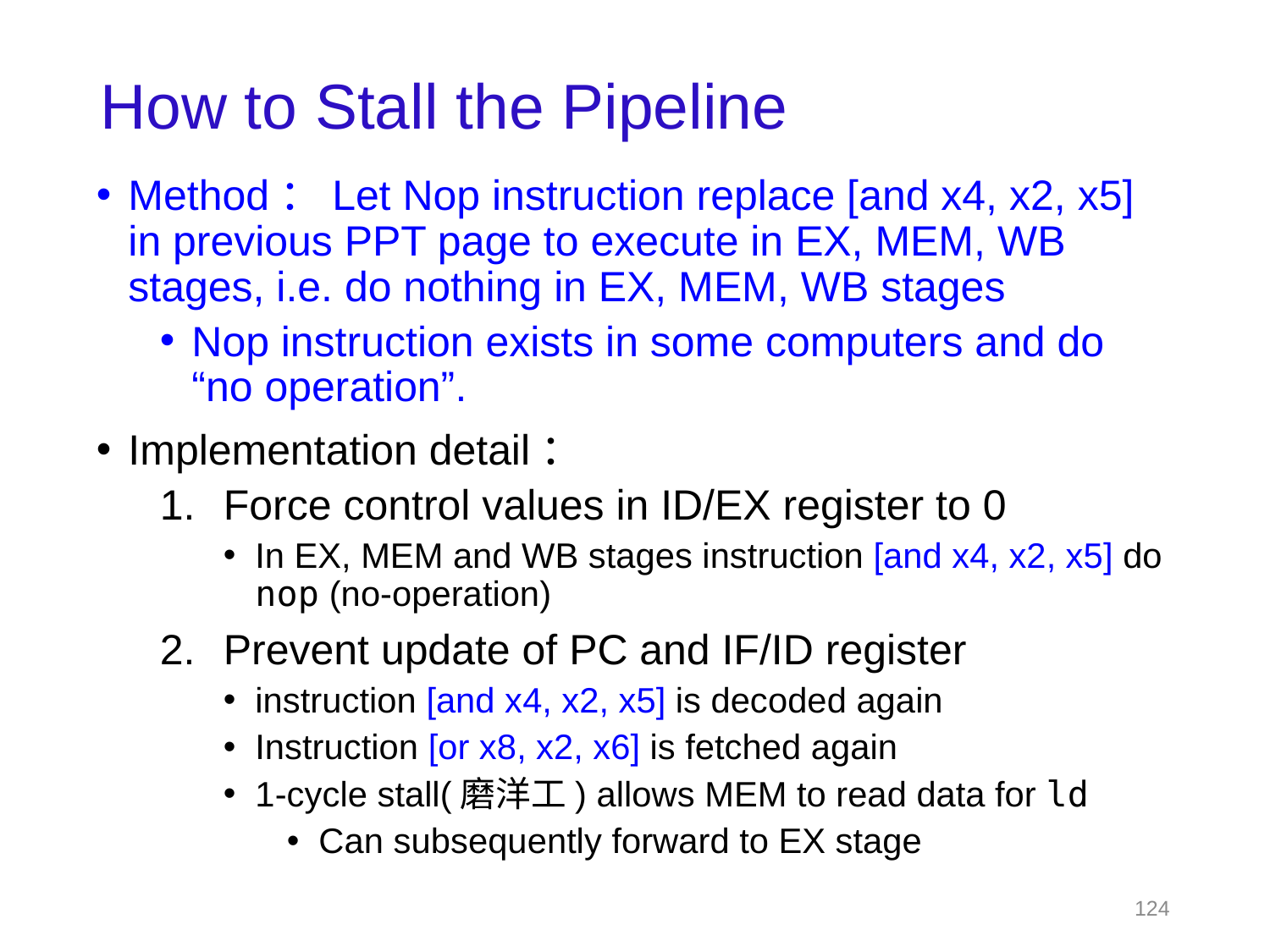

# How to Stall the Pipeline
Method：Let Nop instruction replace [and x4, x2, x5] in previous PPT page to execute in EX, MEM, WB stages, i.e. do nothing in EX, MEM, WB stages
Nop instruction exists in some computers and do “no operation”.
Implementation detail：
Force control values in ID/EX register to 0
In EX, MEM and WB stages instruction [and x4, x2, x5] do nop (no-operation)
Prevent update of PC and IF/ID register
instruction [and x4, x2, x5] is decoded again
Instruction [or x8, x2, x6] is fetched again
1-cycle stall(磨洋工) allows MEM to read data for ld
Can subsequently forward to EX stage
124